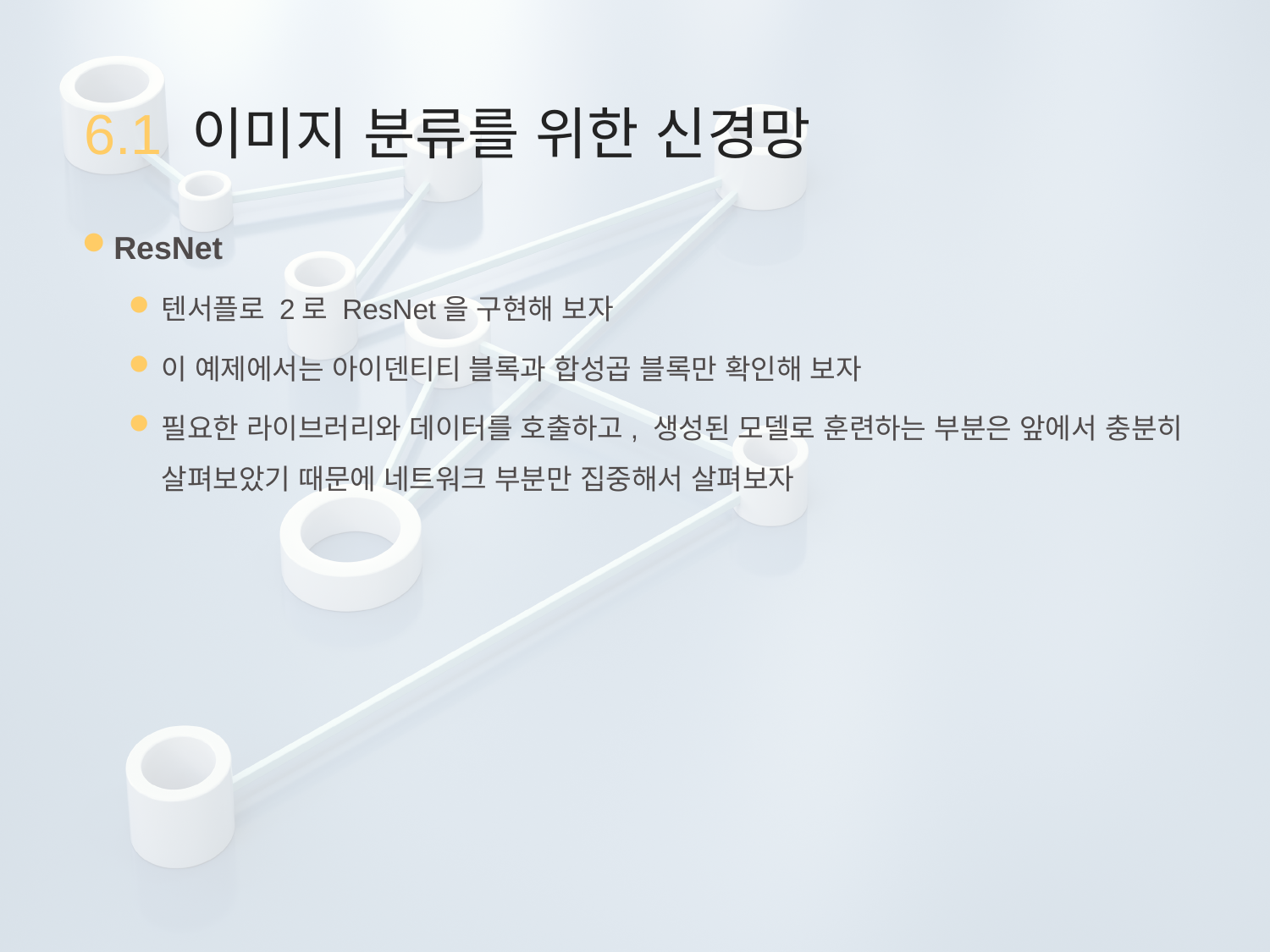

# 6.1 이미지 분류를 위한 신경망
ResNet
텐서플로 2로 ResNet을 구현해 보자
이 예제에서는 아이덴티티 블록과 합성곱 블록만 확인해 보자
필요한 라이브러리와 데이터를 호출하고, 생성된 모델로 훈련하는 부분은 앞에서 충분히 살펴보았기 때문에 네트워크 부분만 집중해서 살펴보자